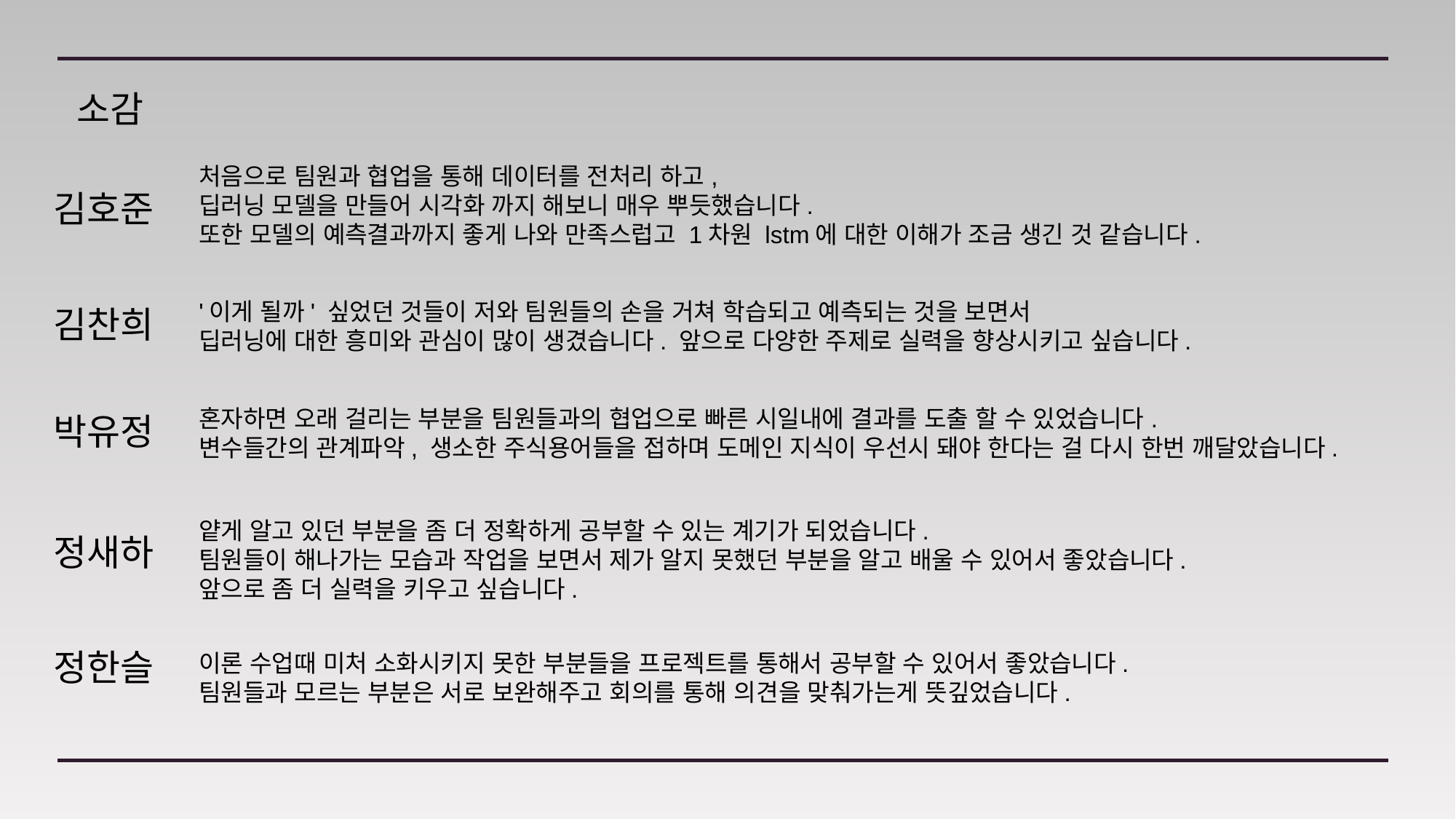

소감
처음으로 팀원과 협업을 통해 데이터를 전처리 하고,
딥러닝 모델을 만들어 시각화 까지 해보니 매우 뿌듯했습니다.
또한 모델의 예측결과까지 좋게 나와 만족스럽고 1차원 lstm에 대한 이해가 조금 생긴 것 같습니다.
김호준
'이게 될까' 싶었던 것들이 저와 팀원들의 손을 거쳐 학습되고 예측되는 것을 보면서
딥러닝에 대한 흥미와 관심이 많이 생겼습니다. 앞으로 다양한 주제로 실력을 향상시키고 싶습니다.
김찬희
혼자하면 오래 걸리는 부분을 팀원들과의 협업으로 빠른 시일내에 결과를 도출 할 수 있었습니다.
변수들간의 관계파악, 생소한 주식용어들을 접하며 도메인 지식이 우선시 돼야 한다는 걸 다시 한번 깨달았습니다.
박유정
얕게 알고 있던 부분을 좀 더 정확하게 공부할 수 있는 계기가 되었습니다.
팀원들이 해나가는 모습과 작업을 보면서 제가 알지 못했던 부분을 알고 배울 수 있어서 좋았습니다.
앞으로 좀 더 실력을 키우고 싶습니다.
정새하
정한슬
이론 수업때 미처 소화시키지 못한 부분들을 프로젝트를 통해서 공부할 수 있어서 좋았습니다.
팀원들과 모르는 부분은 서로 보완해주고 회의를 통해 의견을 맞춰가는게 뜻깊었습니다.